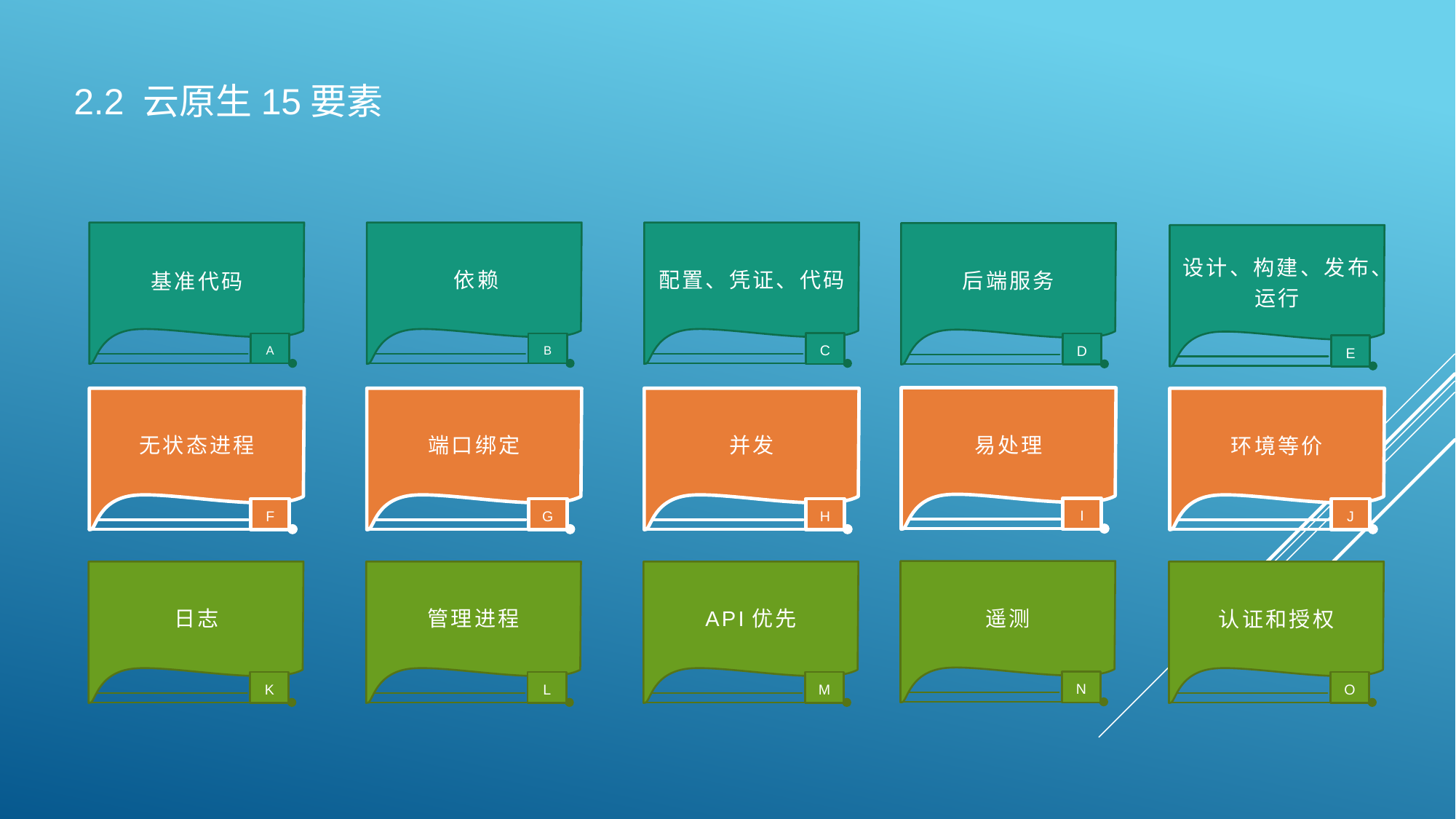

2.2 云原生15要素

A

B

C

D
依赖
配置、凭证、代码
后端服务
基准代码

E
设计、构建、发布、运行

I
无状态进程
端口绑定
并发

F

G

H

J
易处理
环境等价

N
日志
管理进程
API优先

K

L

M

O
遥测
认证和授权